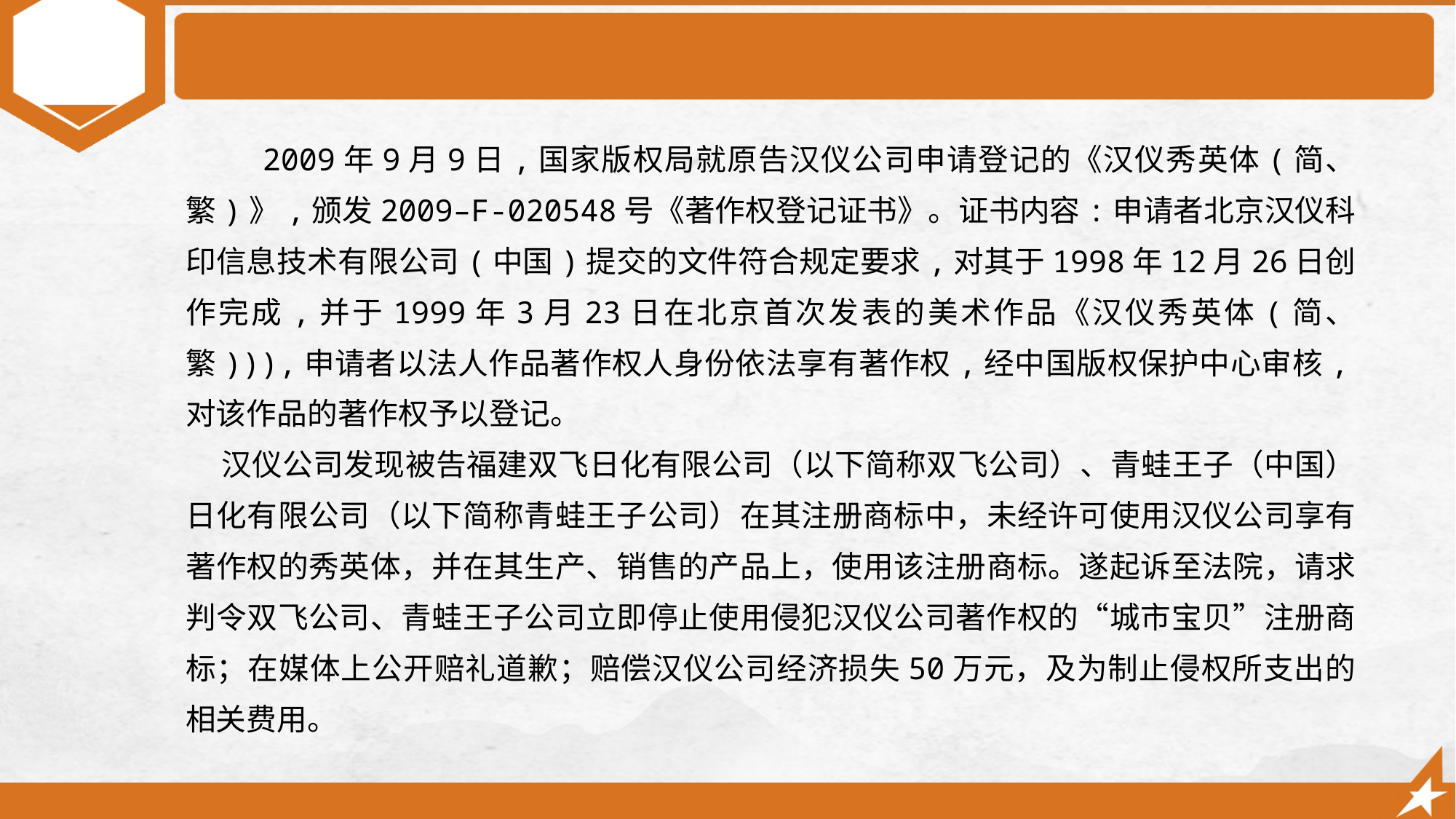

2009年9月9日,国家版权局就原告汉仪公司申请登记的《汉仪秀英体(简、繁)》,颁发2009–F-020548号《著作权登记证书》。证书内容:申请者北京汉仪科印信息技术有限公司(中国)提交的文件符合规定要求,对其于1998年12月26日创作完成,并于1999年3月23日在北京首次发表的美术作品《汉仪秀英体(简、繁))),申请者以法人作品著作权人身份依法享有著作权,经中国版权保护中心审核,对该作品的著作权予以登记。
    汉仪公司发现被告福建双飞日化有限公司（以下简称双飞公司）、青蛙王子（中国）日化有限公司（以下简称青蛙王子公司）在其注册商标中，未经许可使用汉仪公司享有著作权的秀英体，并在其生产、销售的产品上，使用该注册商标。遂起诉至法院，请求判令双飞公司、青蛙王子公司立即停止使用侵犯汉仪公司著作权的“城市宝贝”注册商标；在媒体上公开赔礼道歉；赔偿汉仪公司经济损失50万元，及为制止侵权所支出的相关费用。